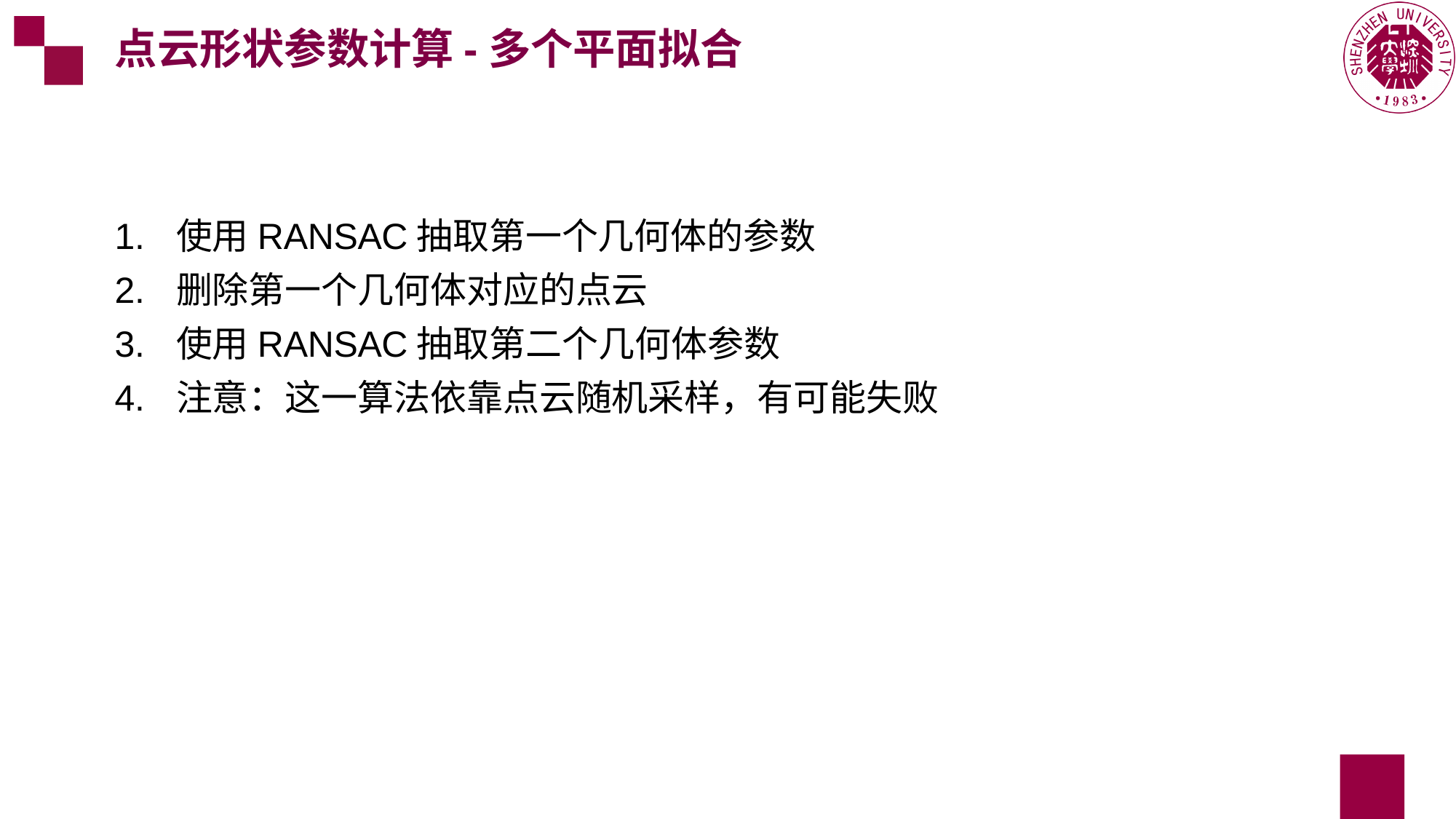

点云形状参数计算-多个平面拟合
使用RANSAC抽取第一个几何体的参数
删除第一个几何体对应的点云
使用RANSAC抽取第二个几何体参数
注意：这一算法依靠点云随机采样，有可能失败
28